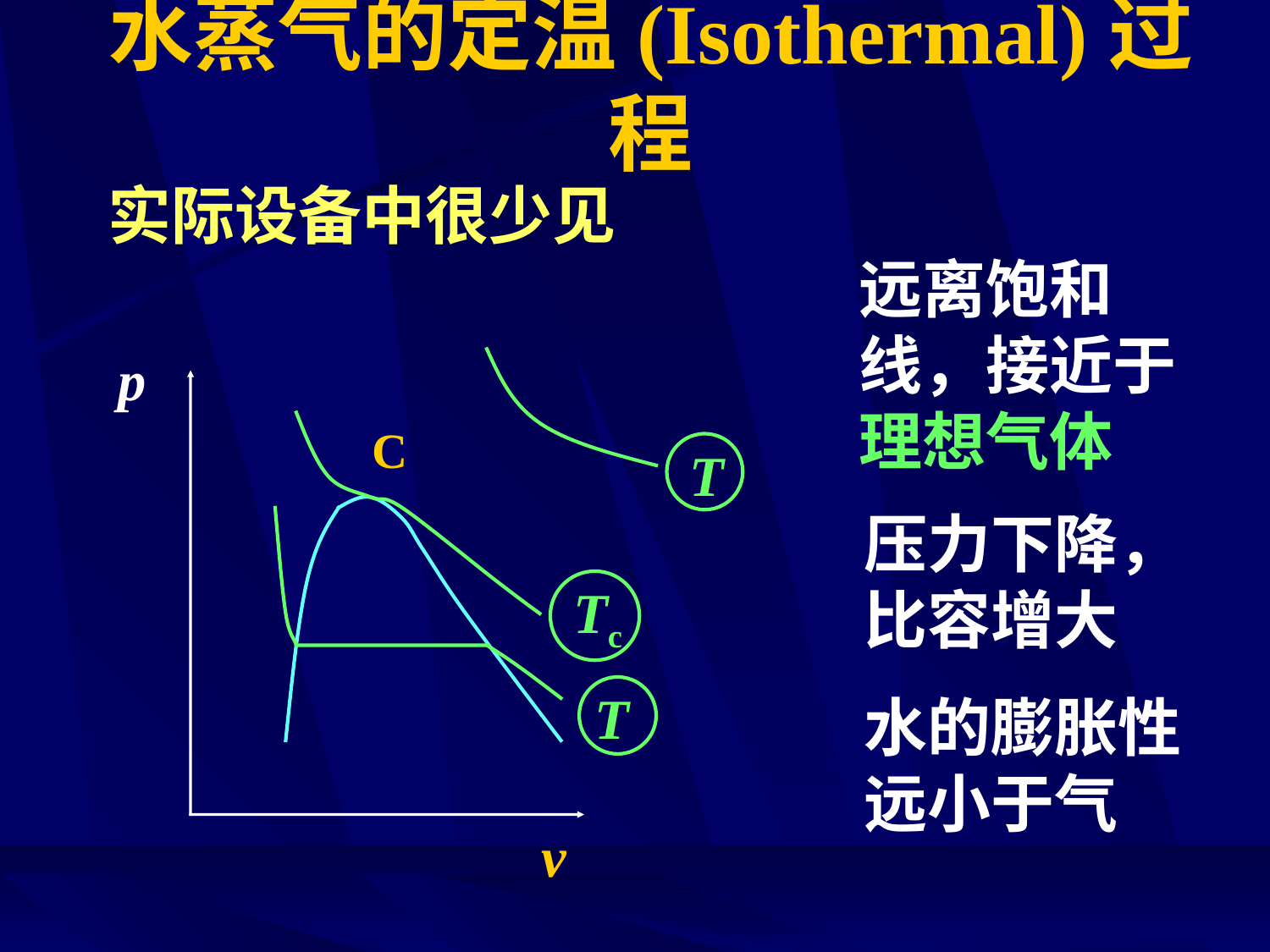

# 水蒸气的定温(Isothermal)过程
实际设备中很少见
远离饱和线，接近于理想气体
p

v

T

Tc
C

压力下降，比容增大
水的膨胀性远小于气

T